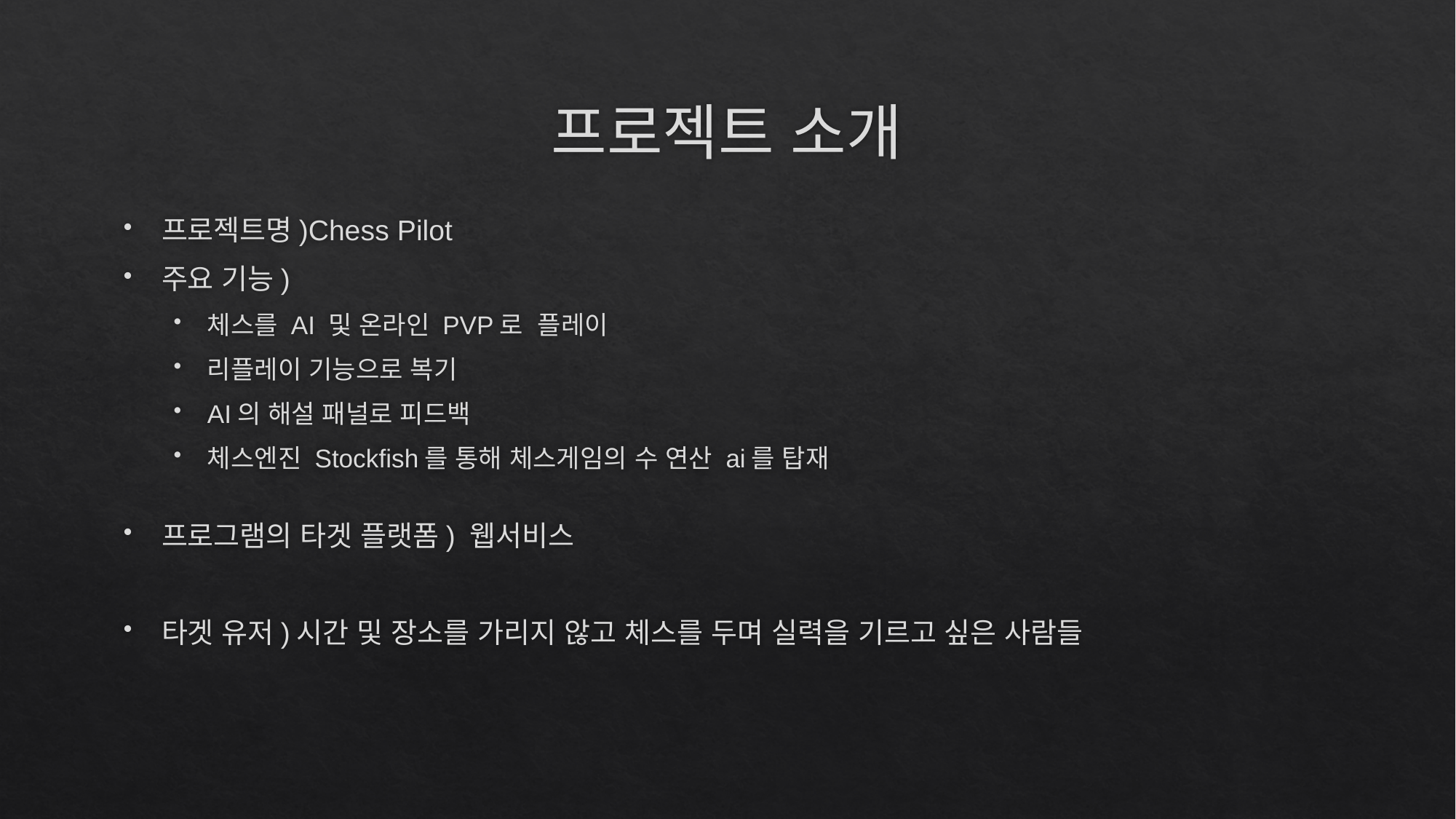

# 프로젝트 소개
프로젝트명)Chess Pilot
주요 기능)
체스를 AI 및 온라인 PVP로  플레이
리플레이 기능으로 복기
AI의 해설 패널로 피드백
체스엔진 Stockfish를 통해 체스게임의 수 연산 ai를 탑재
프로그램의 타겟 플랫폼) 웹서비스

타겟 유저)시간 및 장소를 가리지 않고 체스를 두며 실력을 기르고 싶은 사람들